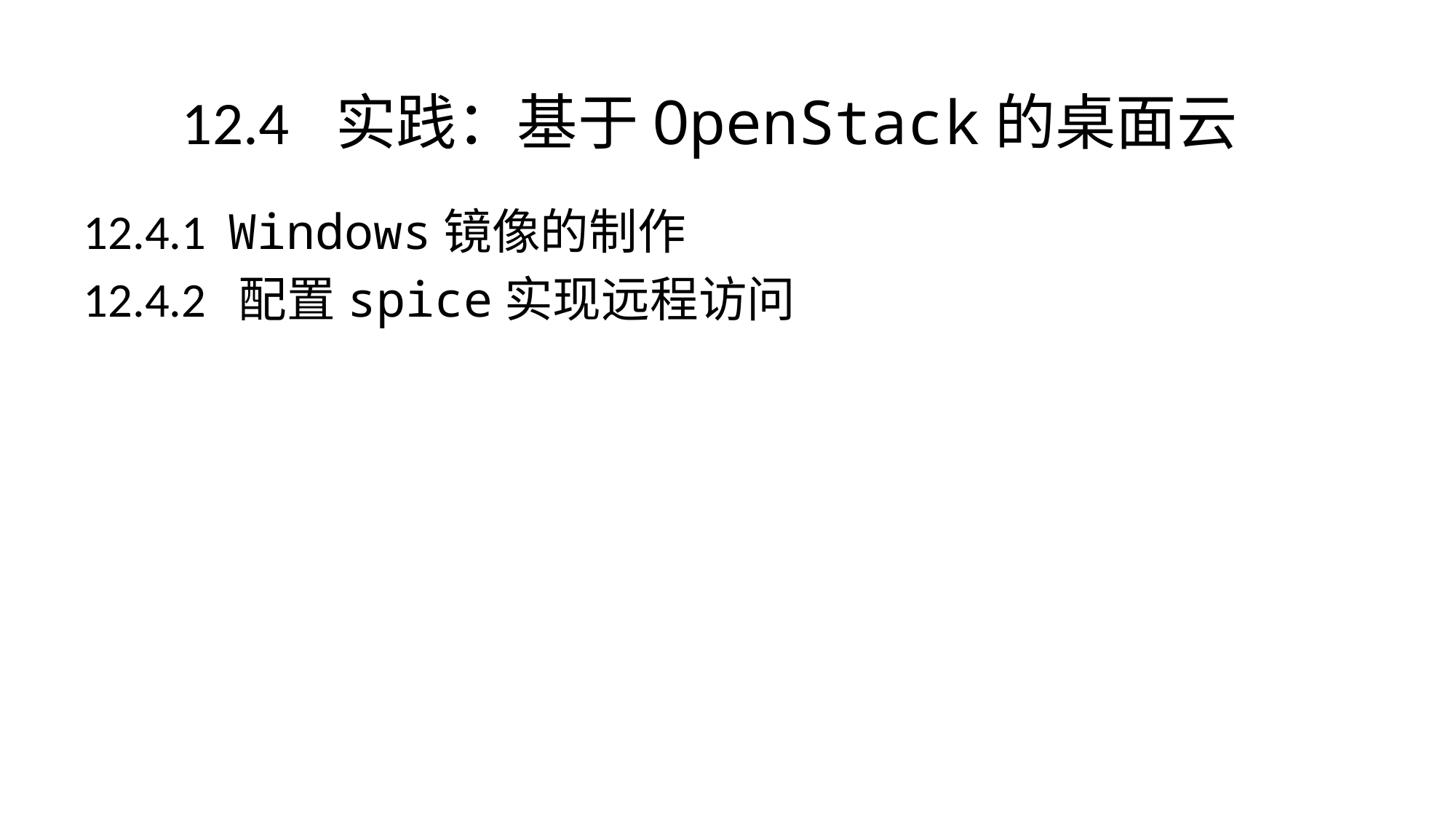

# 12.4  实践：基于OpenStack的桌面云
12.4.1  Windows镜像的制作
12.4.2  配置spice实现远程访问